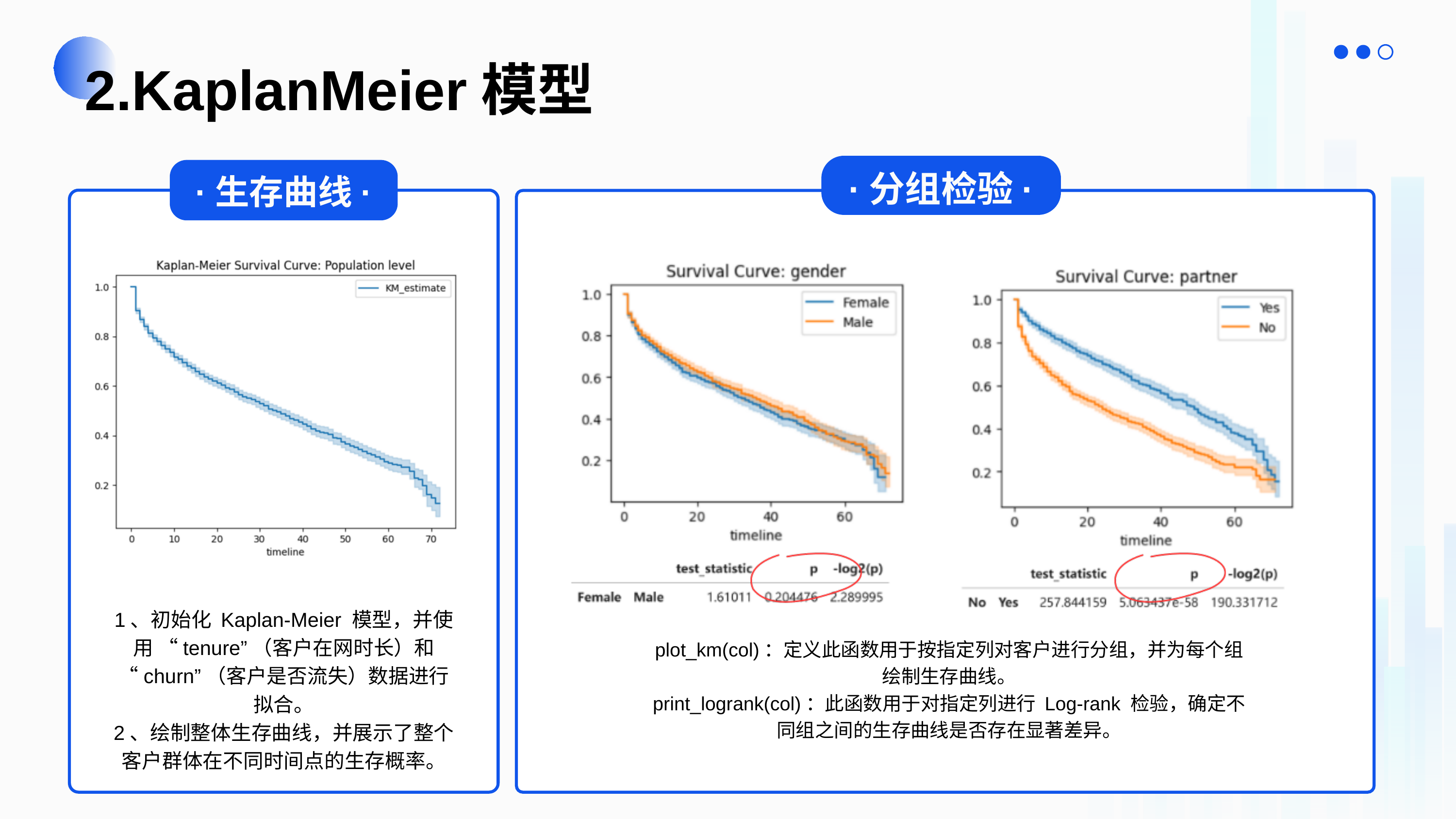

2.KaplanMeier模型

·分组检验·

·生存曲线·

1、初始化 Kaplan-Meier 模型，并使用 “tenure”（客户在网时长）和 “churn”（客户是否流失）数据进行拟合。
2、绘制整体生存曲线，并展示了整个客户群体在不同时间点的生存概率。
plot_km(col)：定义此函数用于按指定列对客户进行分组，并为每个组绘制生存曲线。
​print_logrank(col)​：此函数用于对指定列进行 Log-rank 检验，确定不同组之间的生存曲线是否存在显著差异。